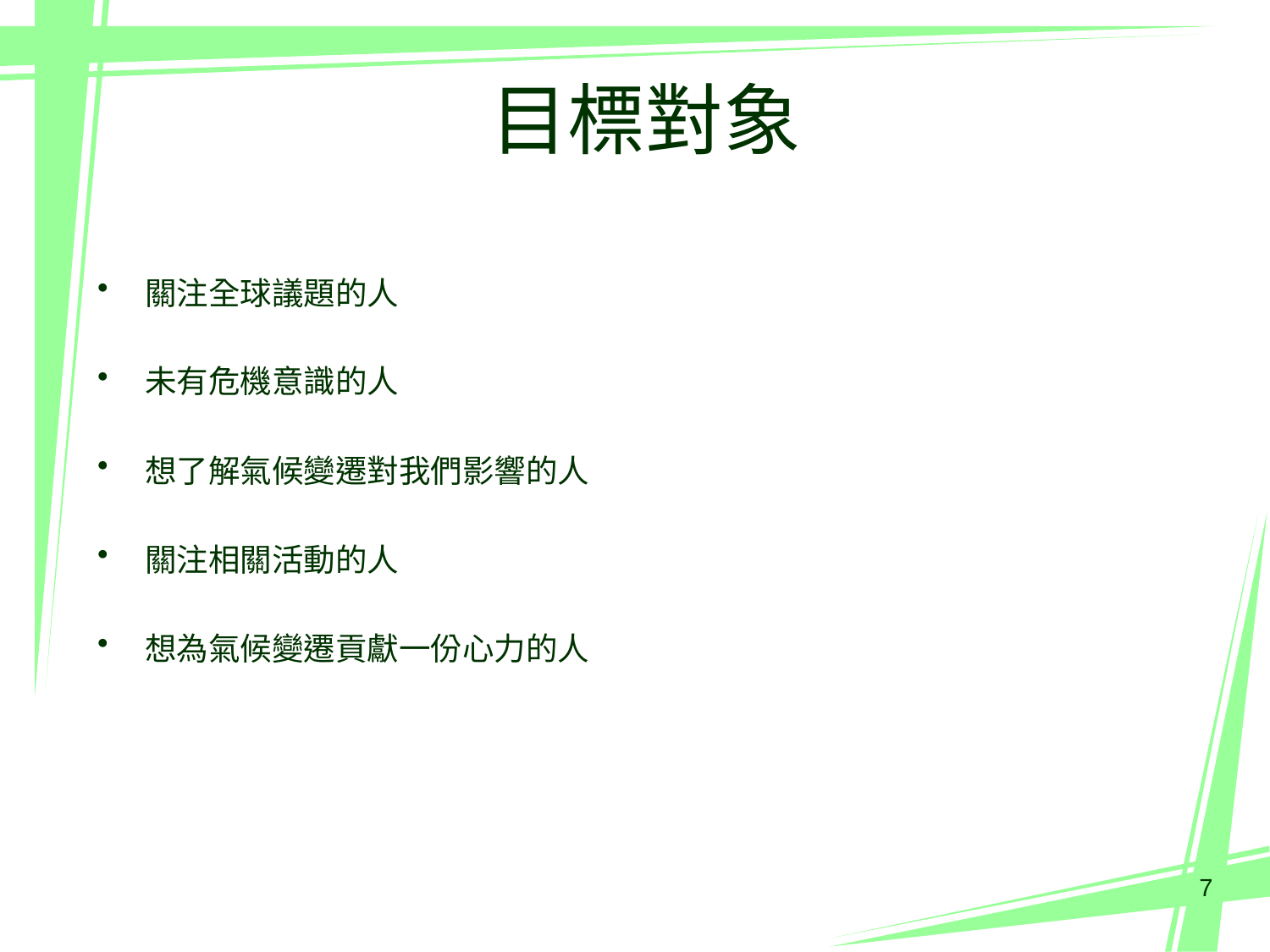

# 目標對象

關注全球議題的人

未有危機意識的人

想了解氣候變遷對我們影響的人

關注相關活動的人

想為氣候變遷貢獻一份心力的人

7